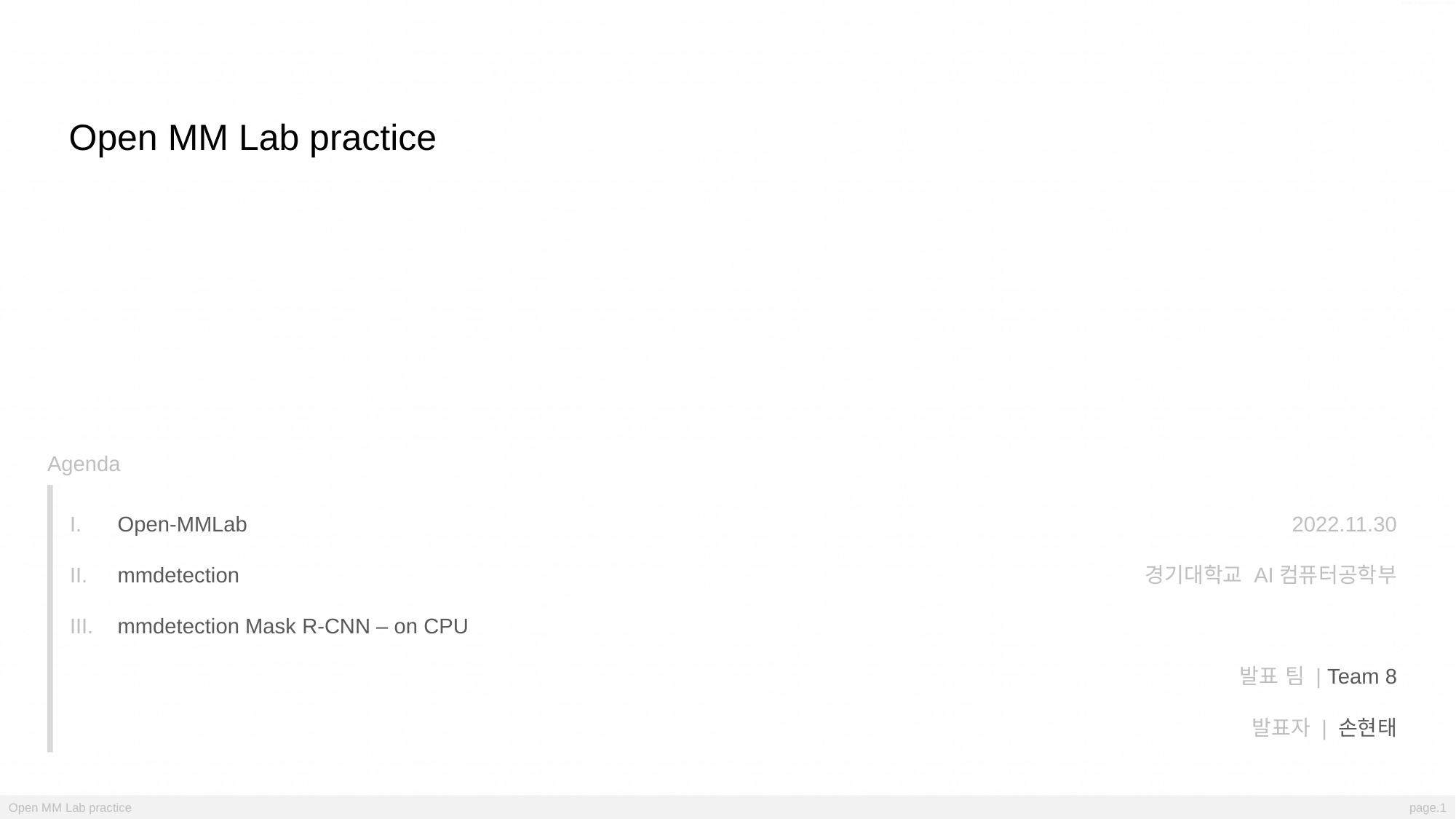

Made in Hyeon bin's Hand
Open MM Lab practice
Agenda
2022.11.30
경기대학교 AI컴퓨터공학부

발표 팀 | Team 8
발표자 | 손현태
Open-MMLab
mmdetection
mmdetection Mask R-CNN – on CPU

Open MM Lab practice
page.1